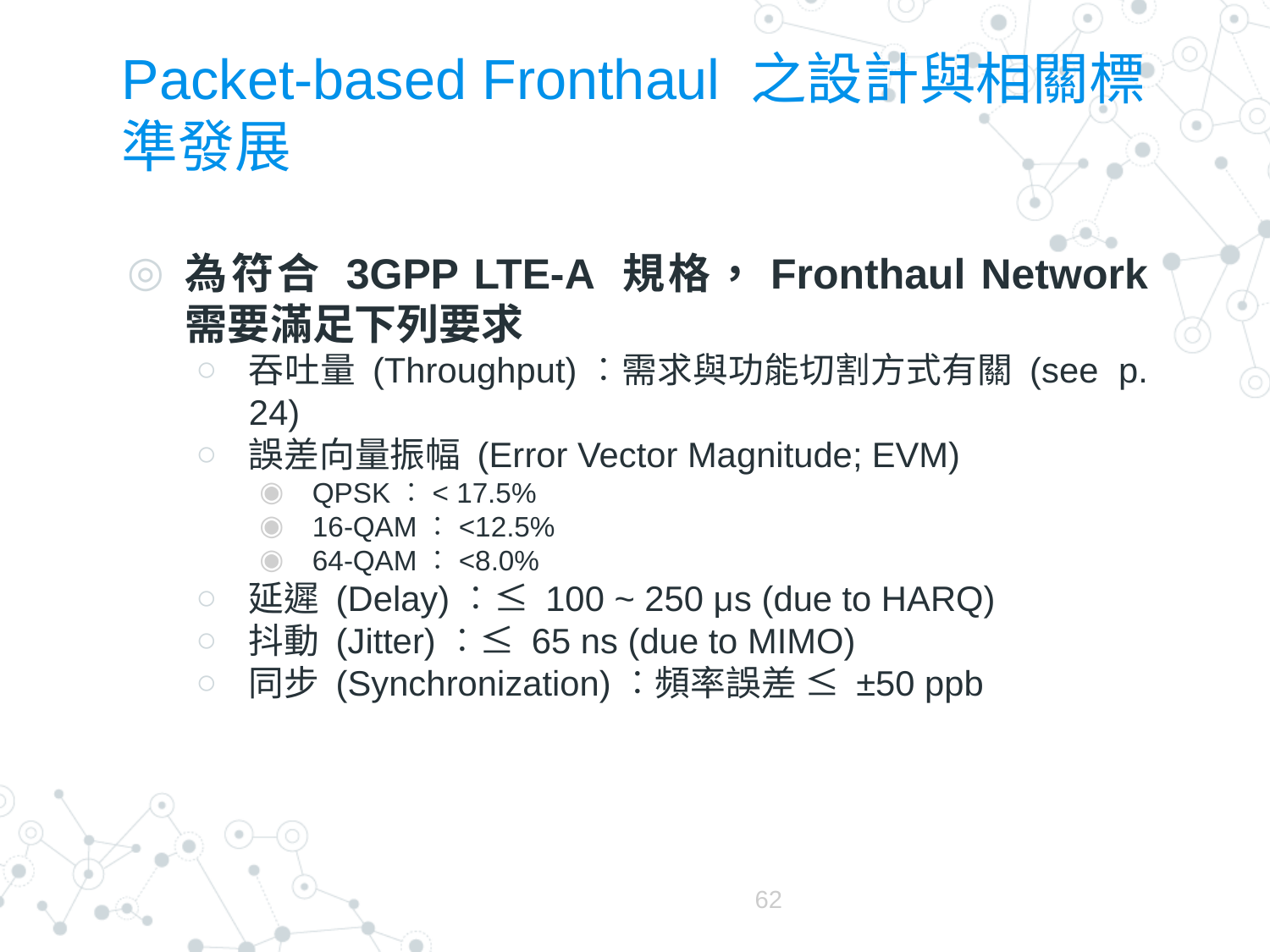

# Packet-based Fronthaul 之設計與相關標準發展
為符合 3GPP LTE-A 規格，Fronthaul Network 需要滿足下列要求
吞吐量 (Throughput)︰需求與功能切割方式有關 (see  p. 24)
誤差向量振幅 (Error Vector Magnitude; EVM)
QPSK︰< 17.5%
16-QAM︰<12.5%
64-QAM︰<8.0%
延遲 (Delay)︰≤ 100 ~ 250 μs (due to HARQ)
抖動 (Jitter)︰≤ 65 ns (due to MIMO)
同步 (Synchronization)︰頻率誤差 ≤ ±50 ppb
62